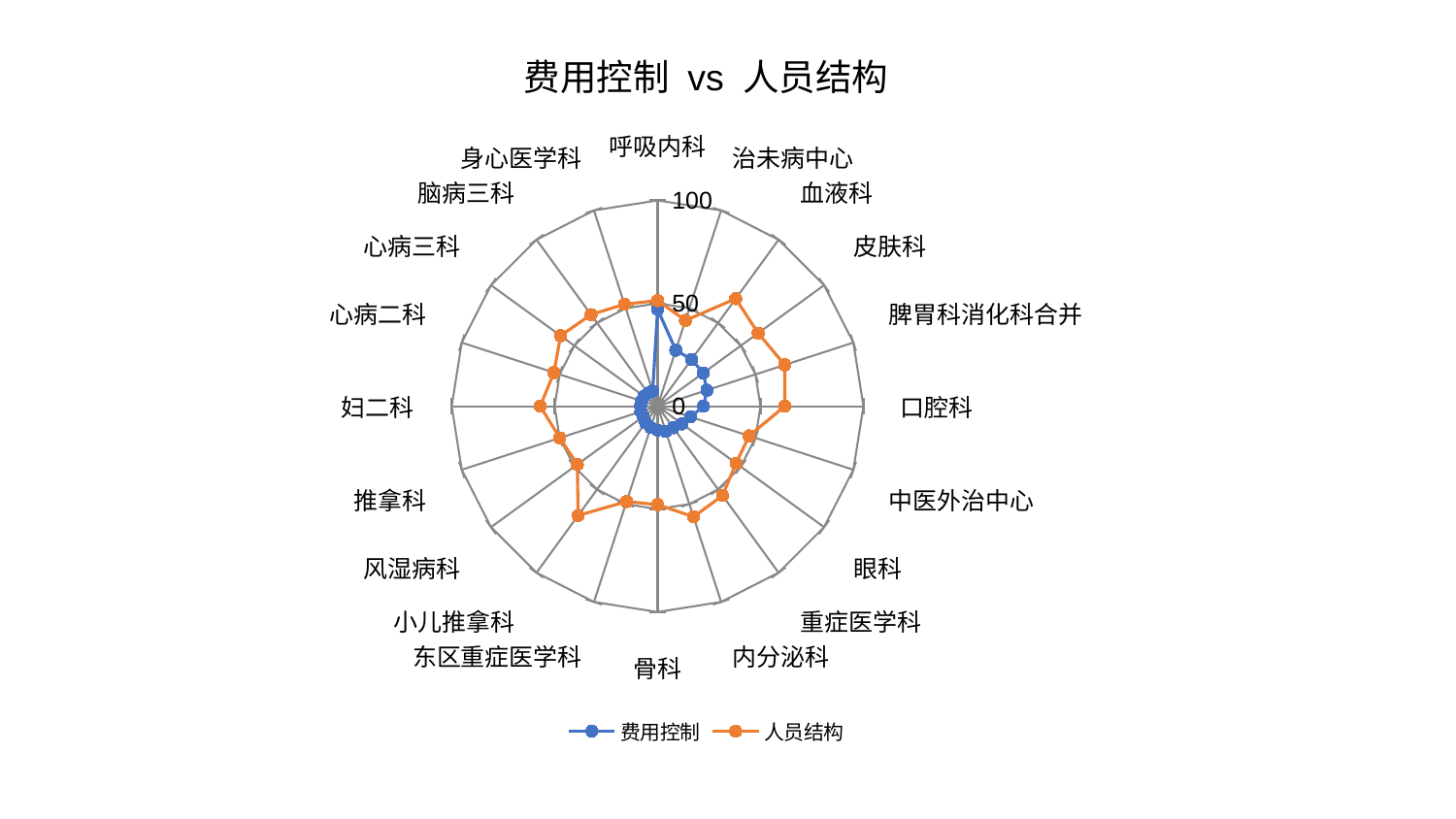

### Chart: 费用控制 vs 人员结构

| Category | 费用控制 | 人员结构 |
|---|---|---|
| 呼吸内科 | 47.077973912574535 | 51.30988110591314 |
| 治未病中心 | 28.633206741636943 | 43.79595240040084 |
| 血液科 | 28.080327376609187 | 64.56834367331686 |
| 皮肤科 | 27.45172955848078 | 60.42689785787524 |
| 脾胃科消化科合并 | 25.202839925381323 | 64.93337973052294 |
| 口腔科 | 22.336288700351993 | 61.846409789139635 |
| 中医外治中心 | 16.814910877084362 | 46.75059842231924 |
| 眼科 | 14.611089611197606 | 47.145550763468464 |
| 重症医学科 | 12.943975837986393 | 53.692366723462385 |
| 内分泌科 | 12.827225889431453 | 56.51377404567755 |
| 骨科 | 11.638526635334985 | 47.83409568217984 |
| 东区重症医学科 | 10.93647890937587 | 48.73292909755869 |
| 小儿推拿科 | 9.919776957208331 | 65.63483627403322 |
| 风湿病科 | 8.596583284310318 | 48.192114787275386 |
| 推拿科 | 8.55922776236176 | 49.93403405113488 |
| 妇二科 | 8.283334738713386 | 56.99024230467993 |
| 心病二科 | 8.16661194926379 | 52.909029465367766 |
| 心病三科 | 8.138430199042354 | 58.25570918933598 |
| 脑病三科 | 7.798376880099382 | 54.99095224435422 |
| 身心医学科 | 7.718393742456581 | 52.10294434269129 |
42